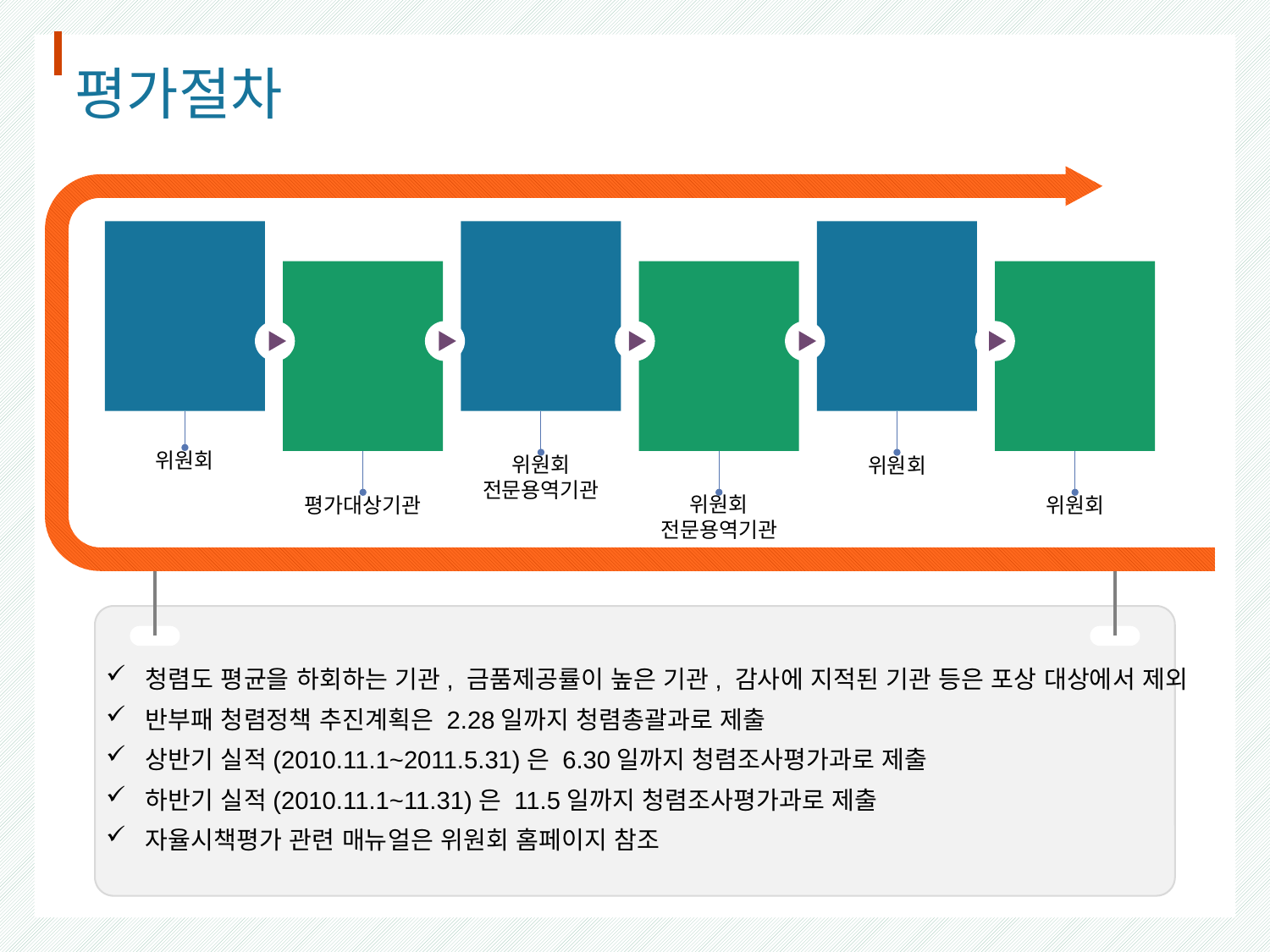

# 평가절차

평가계획
수립·통보
위원회

우수사례
발굴
위원회
전문용역기관

종합평가 및
우수기관 등
선정
위원회

부패방지
추진계획
수립 및
실적제출
평가대상기관

추진실적평가
(서면 및 현장)
위원회
전문용역기관

결과발표
및 포상
위원회

청렴도 평균을 하회하는 기관, 금품제공률이 높은 기관, 감사에 지적된 기관 등은 포상 대상에서 제외
반부패 청렴정책 추진계획은 2.28일까지 청렴총괄과로 제출
상반기 실적(2010.11.1~2011.5.31)은 6.30일까지 청렴조사평가과로 제출
하반기 실적(2010.11.1~11.31)은 11.5일까지 청렴조사평가과로 제출
자율시책평가 관련 매뉴얼은 위원회 홈페이지 참조